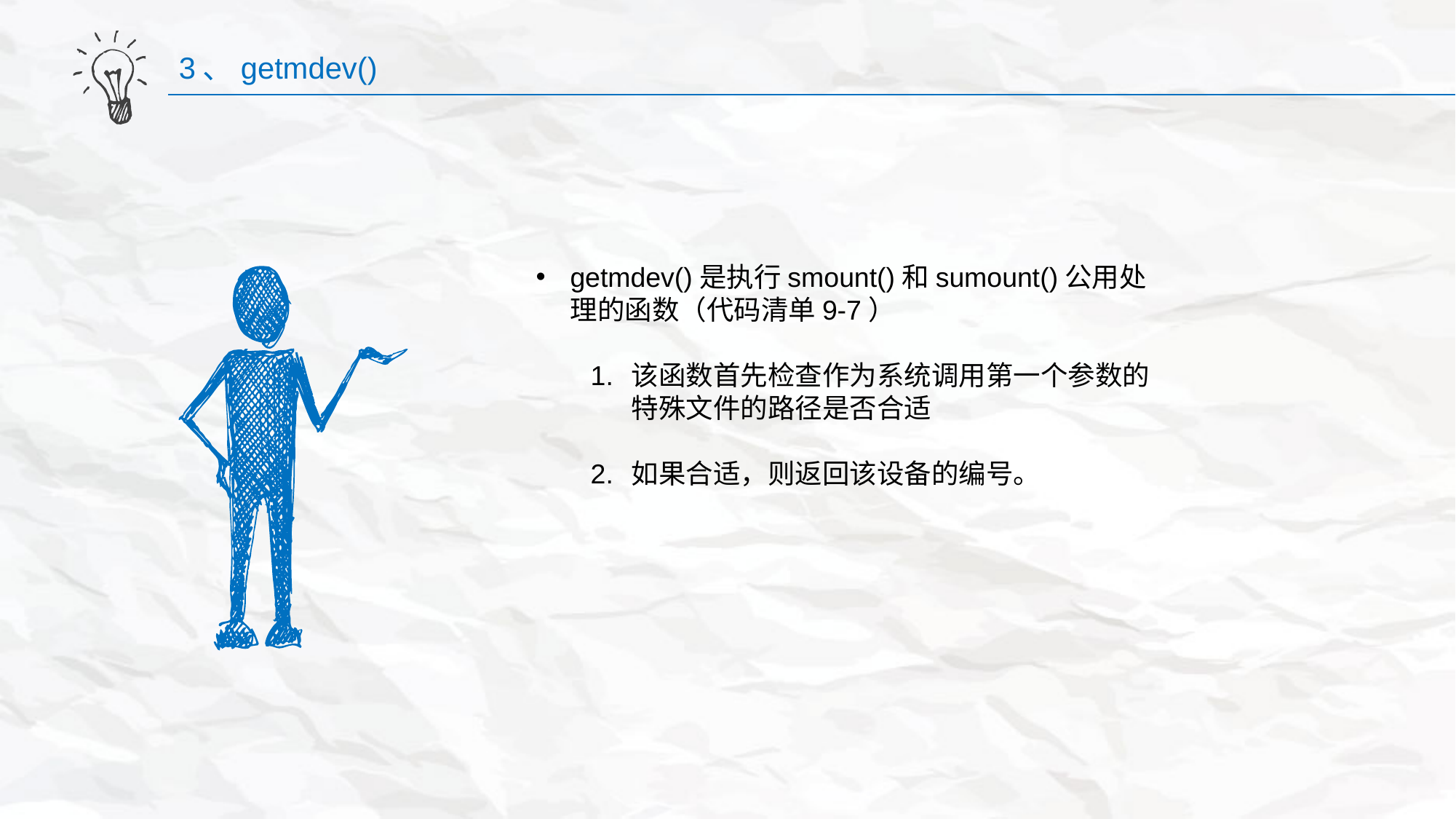

3、getmdev()
getmdev()是执行smount()和sumount()公用处理的函数（代码清单9-7）

该函数首先检查作为系统调用第一个参数的特殊文件的路径是否合适

如果合适，则返回该设备的编号。